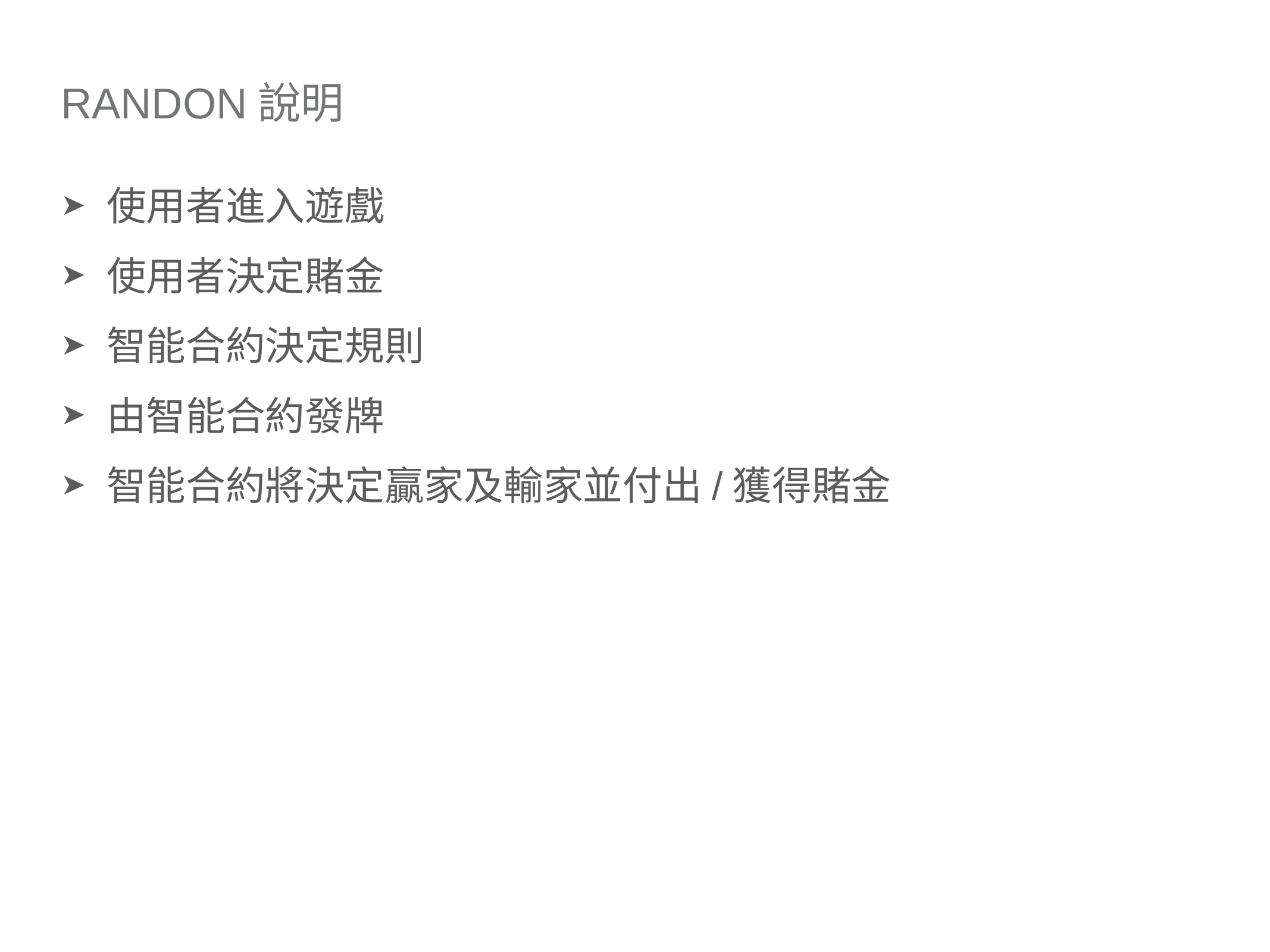

# Randon說明

使用者進入遊戲
使用者決定賭金
智能合約決定規則
由智能合約發牌
智能合約將決定贏家及輸家並付出/獲得賭金